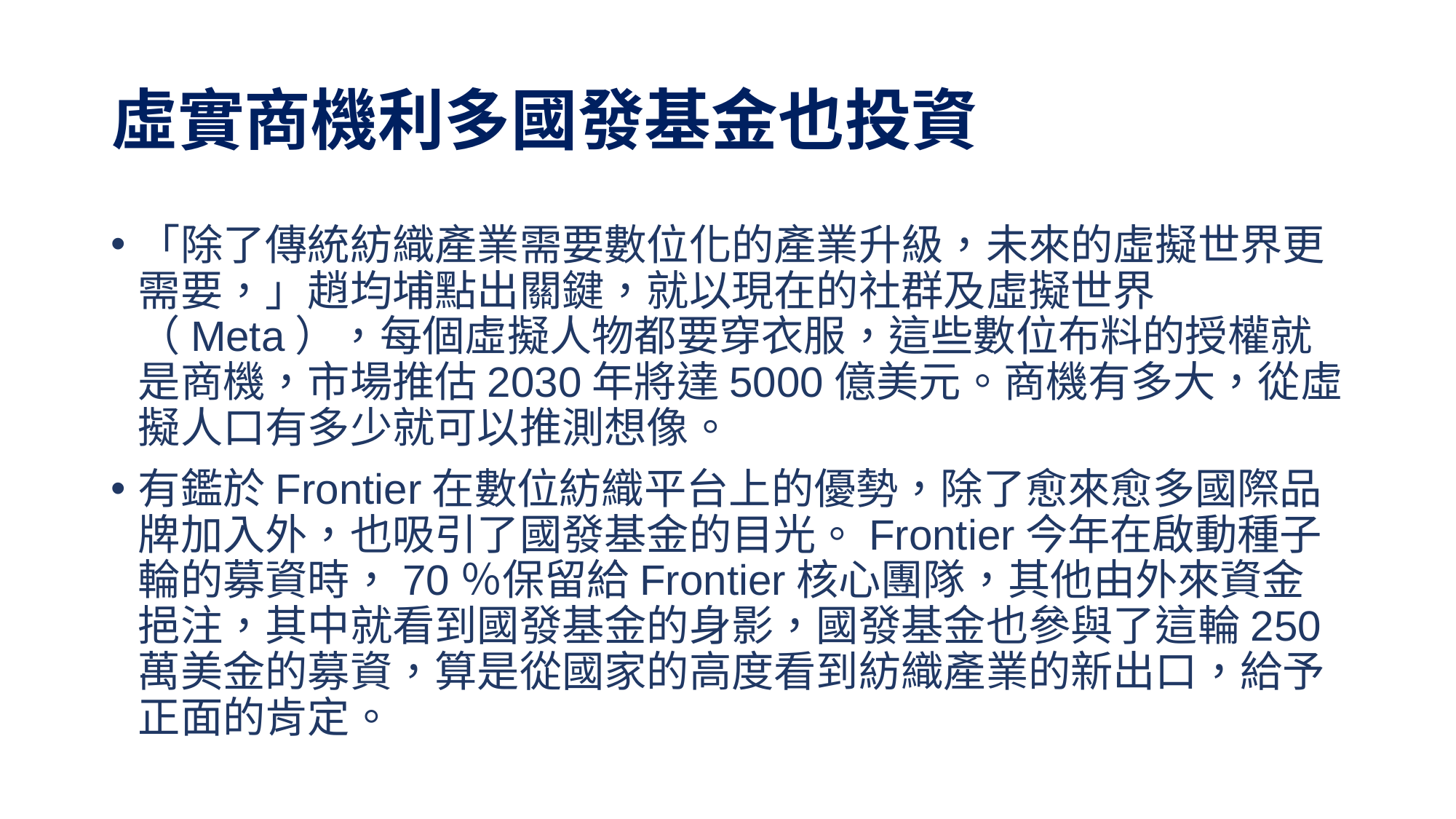

# 虛實商機利多國發基金也投資
「除了傳統紡織產業需要數位化的產業升級，未來的虛擬世界更需要，」趙均埔點出關鍵，就以現在的社群及虛擬世界（Meta），每個虛擬人物都要穿衣服，這些數位布料的授權就是商機，市場推估2030年將達5000億美元。商機有多大，從虛擬人口有多少就可以推測想像。
有鑑於Frontier在數位紡織平台上的優勢，除了愈來愈多國際品牌加入外，也吸引了國發基金的目光。Frontier今年在啟動種子輪的募資時，70％保留給Frontier核心團隊，其他由外來資金挹注，其中就看到國發基金的身影，國發基金也參與了這輪250萬美金的募資，算是從國家的高度看到紡織產業的新出口，給予正面的肯定。